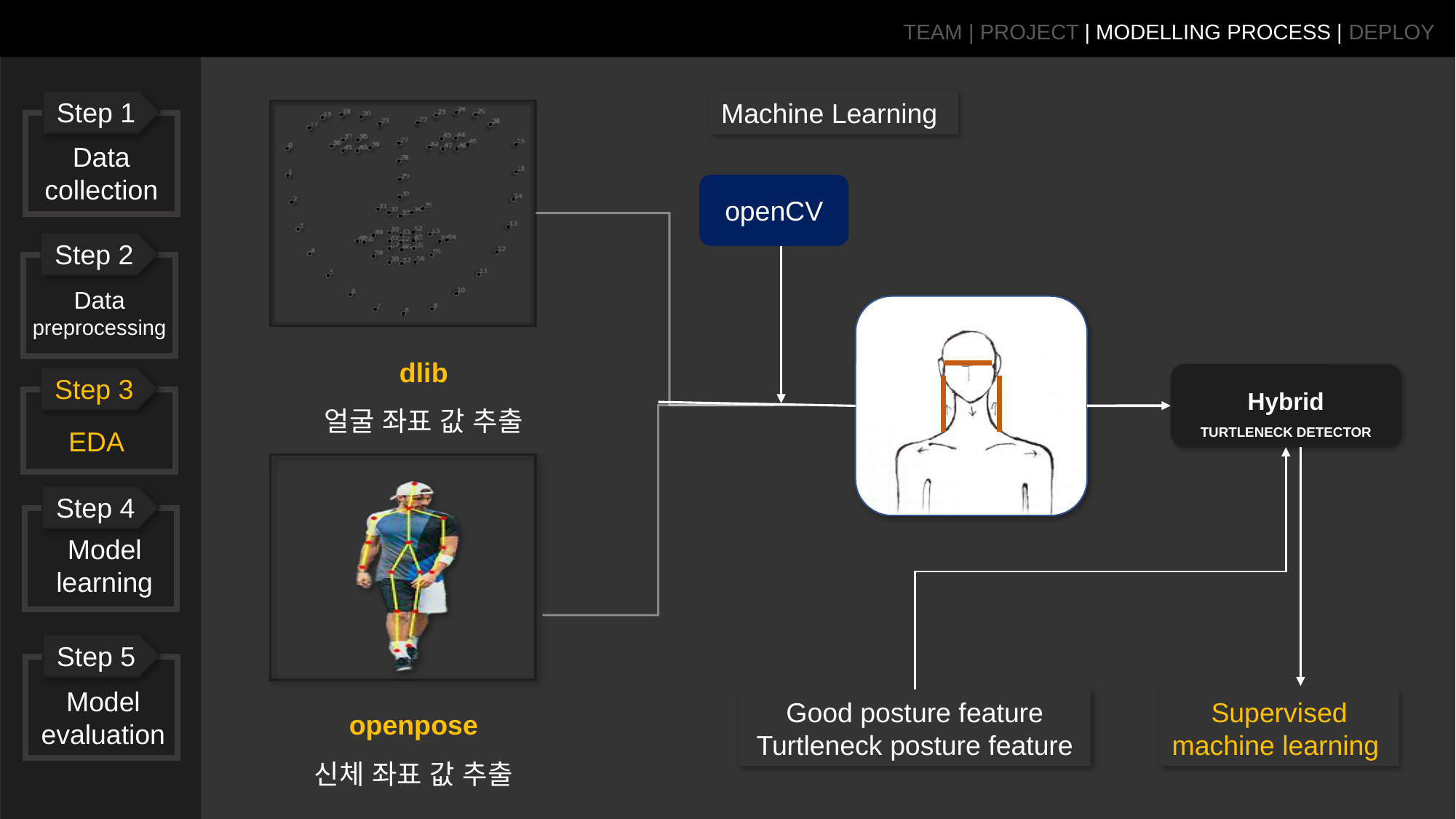

TEAM | PROJECT | MODELLING PROCESS | DEPLOY

Step 1

Data collection
Machine Learning

openCV
Step 2

Data
preprocessing

dlib
얼굴 좌표 값 추출

Hybrid
TURTLENECK DETECTOR
Step 3

EDA

Step 4

Model
learning
Step 5

Model
evaluation
openpose
신체 좌표 값 추출

Supervised machine learning
Good posture feature
Turtleneck posture feature